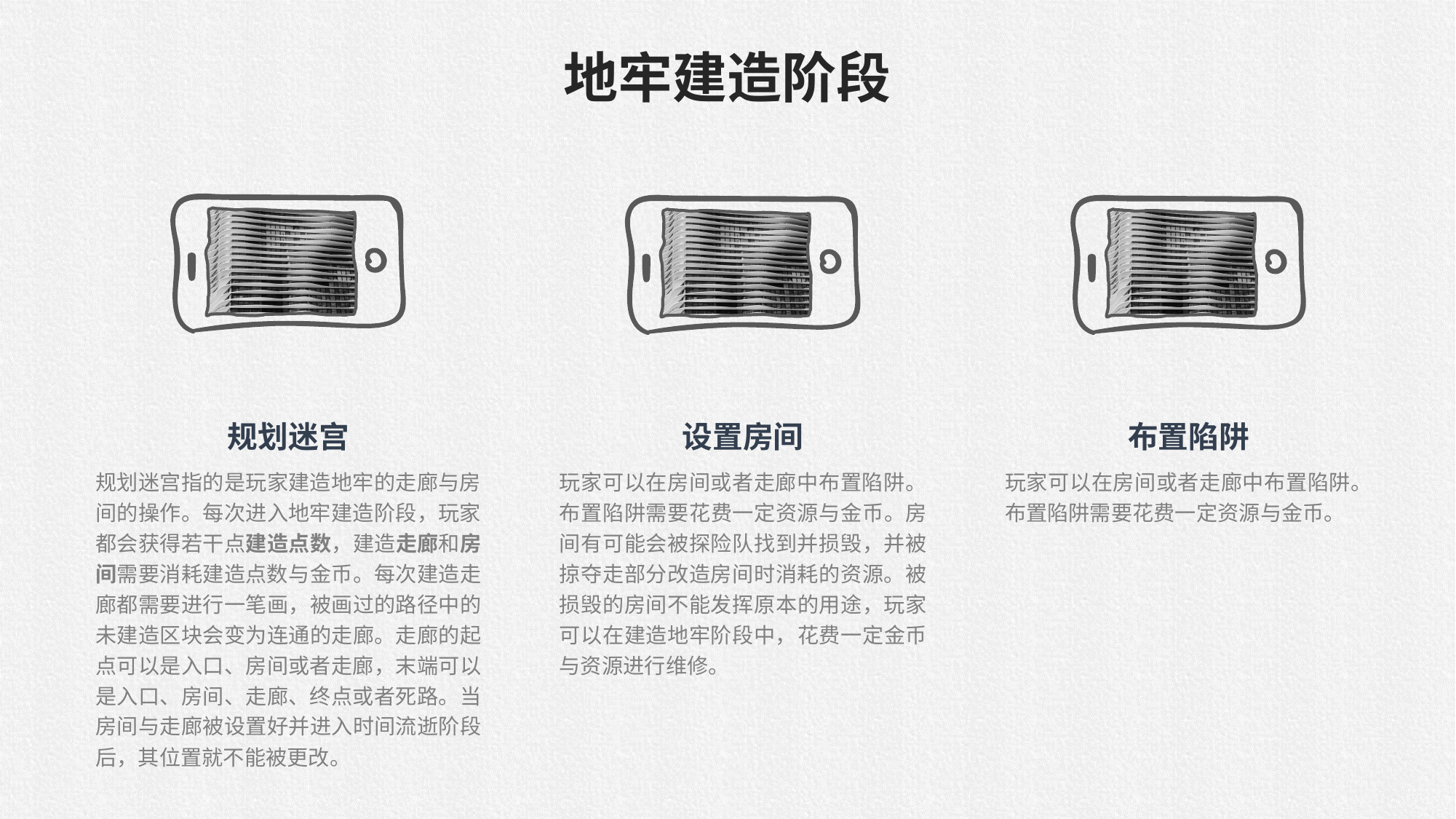

地牢建造阶段

规划迷宫
规划迷宫指的是玩家建造地牢的走廊与房间的操作。每次进入地牢建造阶段，玩家都会获得若干点建造点数，建造走廊和房间需要消耗建造点数与金币。每次建造走廊都需要进行一笔画，被画过的路径中的未建造区块会变为连通的走廊。走廊的起点可以是入口、房间或者走廊，末端可以是入口、房间、走廊、终点或者死路。当房间与走廊被设置好并进入时间流逝阶段后，其位置就不能被更改。
设置房间
玩家可以在房间或者走廊中布置陷阱。布置陷阱需要花费一定资源与金币。房间有可能会被探险队找到并损毁，并被掠夺走部分改造房间时消耗的资源。被损毁的房间不能发挥原本的用途，玩家可以在建造地牢阶段中，花费一定金币与资源进行维修。
布置陷阱
玩家可以在房间或者走廊中布置陷阱。布置陷阱需要花费一定资源与金币。